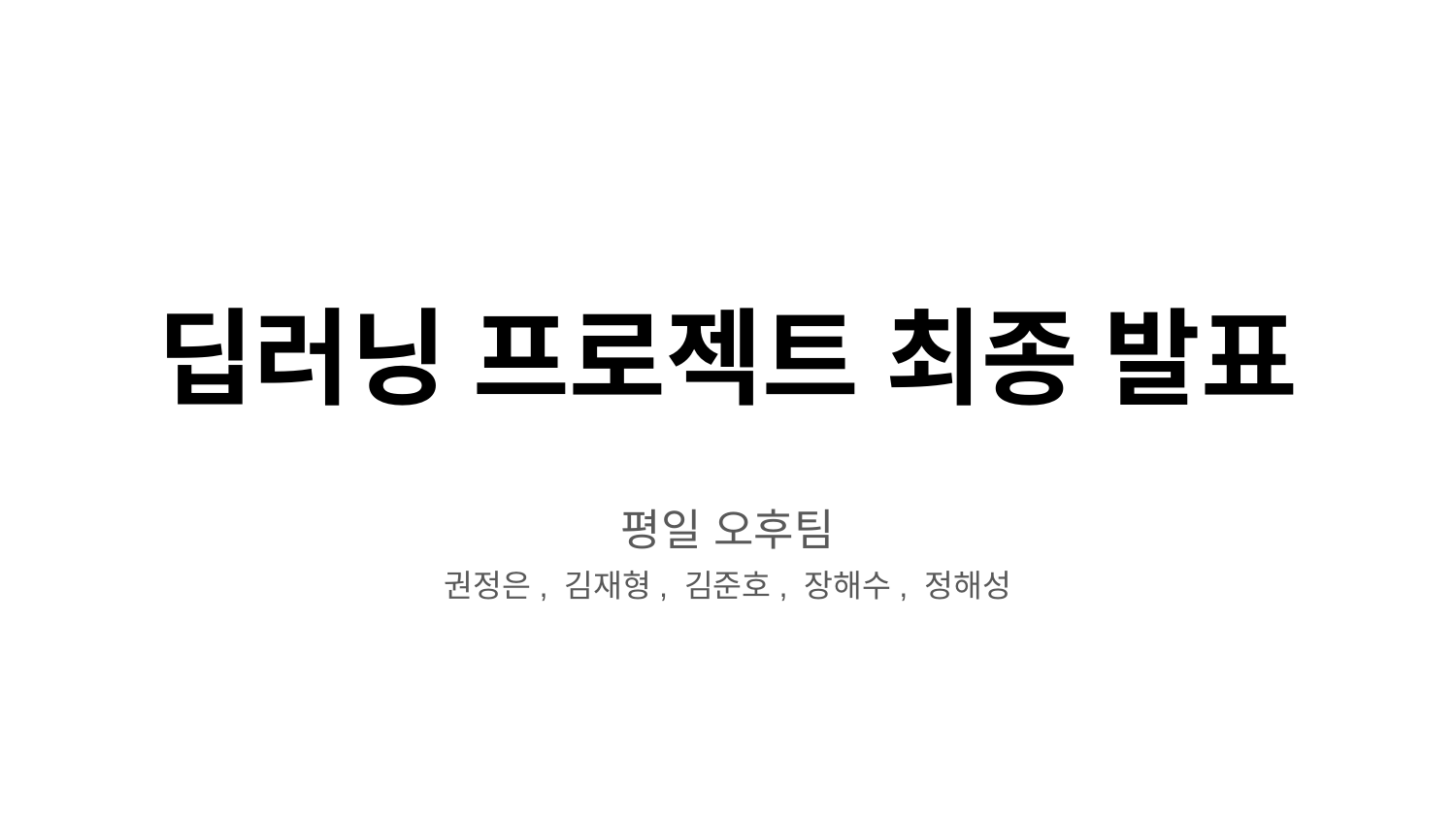

# 딥러닝 프로젝트 최종 발표
평일 오후팀
권정은, 김재형, 김준호, 장해수, 정해성